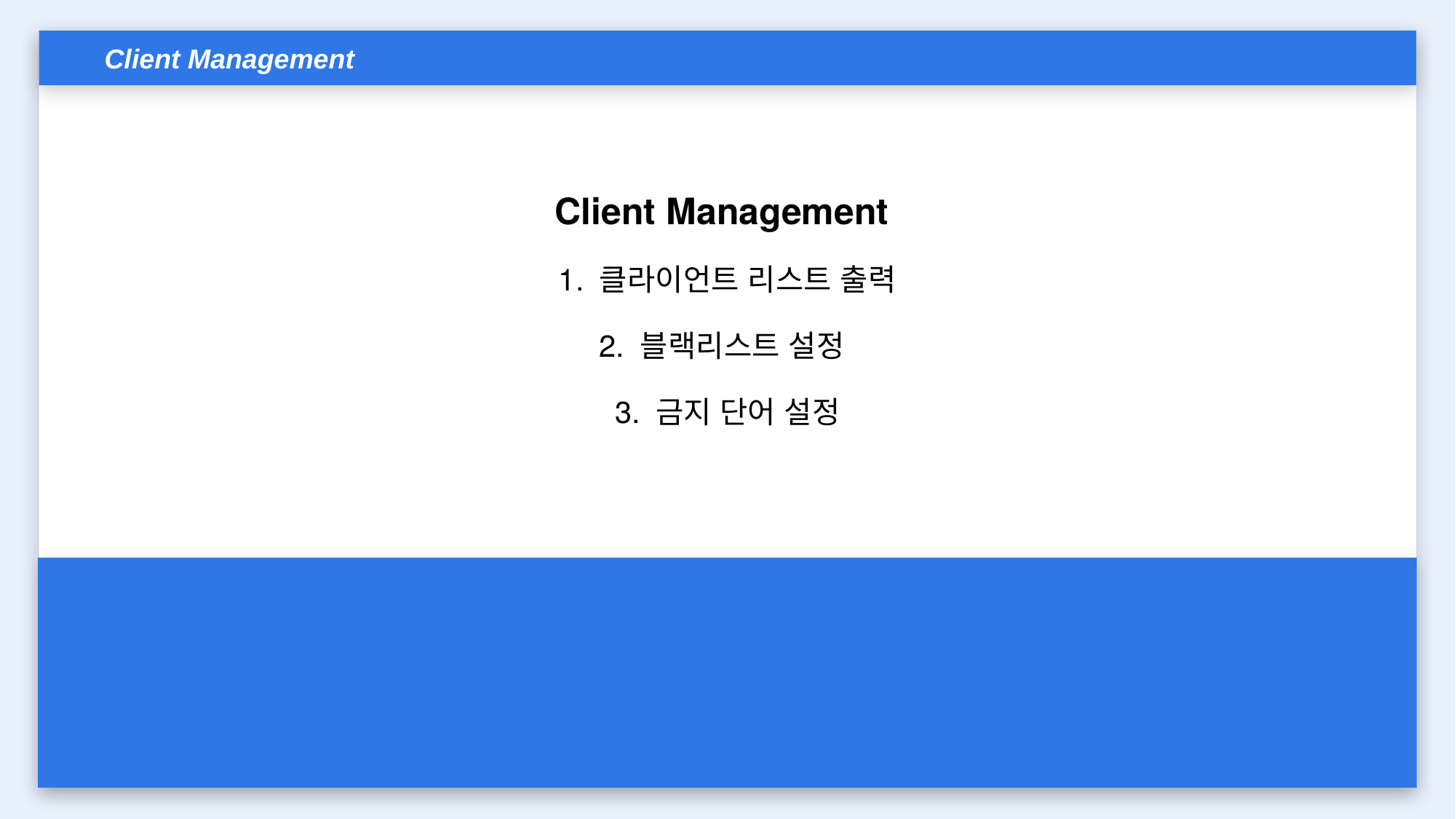

Client Management

Client Management
1. 클라이언트 리스트 출력
2. 블랙리스트 설정
3. 금지 단어 설정